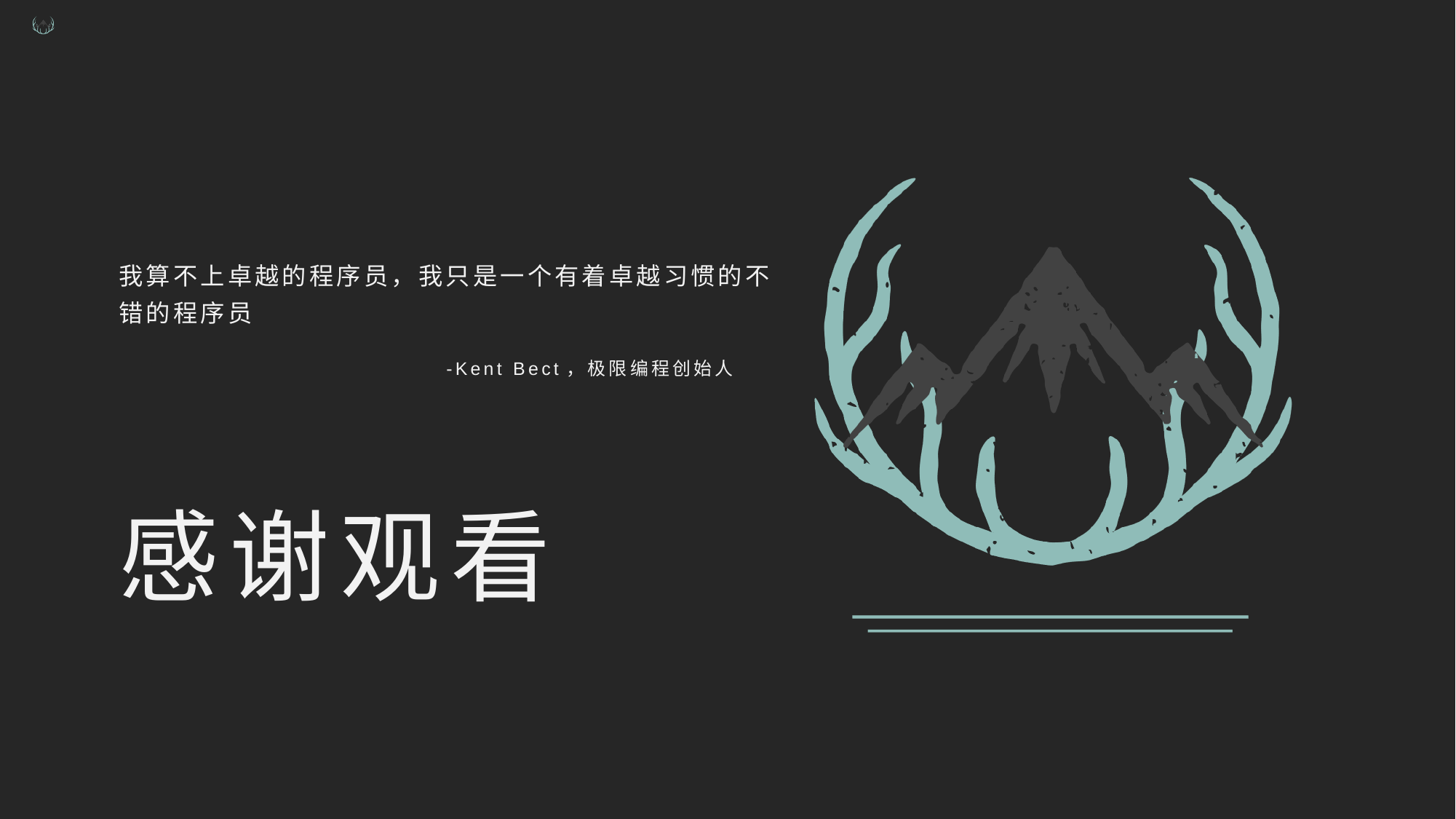

我算不上卓越的程序员，我只是一个有着卓越习惯的不错的程序员
			-Kent Bect，极限编程创始人
感谢观看